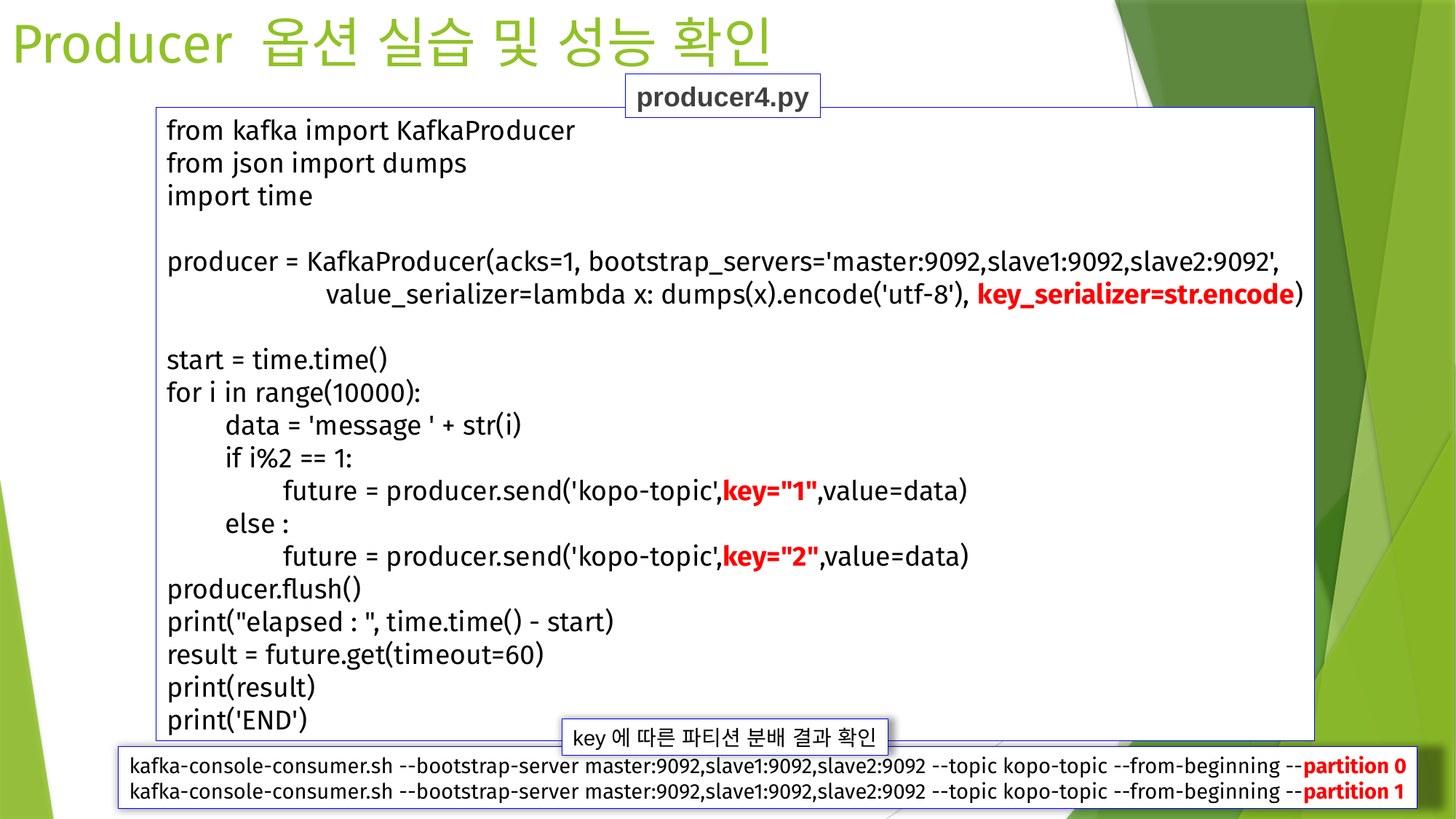

# Producer 옵션 실습 및 성능 확인
producer4.py
from kafka import KafkaProducer
from json import dumps
import time

producer = KafkaProducer(acks=1, bootstrap_servers='master:9092,slave1:9092,slave2:9092',
                      value_serializer=lambda x: dumps(x).encode('utf-8'), key_serializer=str.encode)

start = time.time()
for i in range(10000):
        data = 'message ' + str(i)
        if i%2 == 1:
                future = producer.send('kopo-topic',key="1",value=data)
        else :
                future = producer.send('kopo-topic',key="2",value=data)
producer.flush()
print("elapsed : ", time.time() - start)
result = future.get(timeout=60)
print(result)
print('END')
key에 따른 파티션 분배 결과 확인
kafka-console-consumer.sh --bootstrap-server master:9092,slave1:9092,slave2:9092 --topic kopo-topic --from-beginning --partition 0
kafka-console-consumer.sh --bootstrap-server master:9092,slave1:9092,slave2:9092 --topic kopo-topic --from-beginning --partition 1